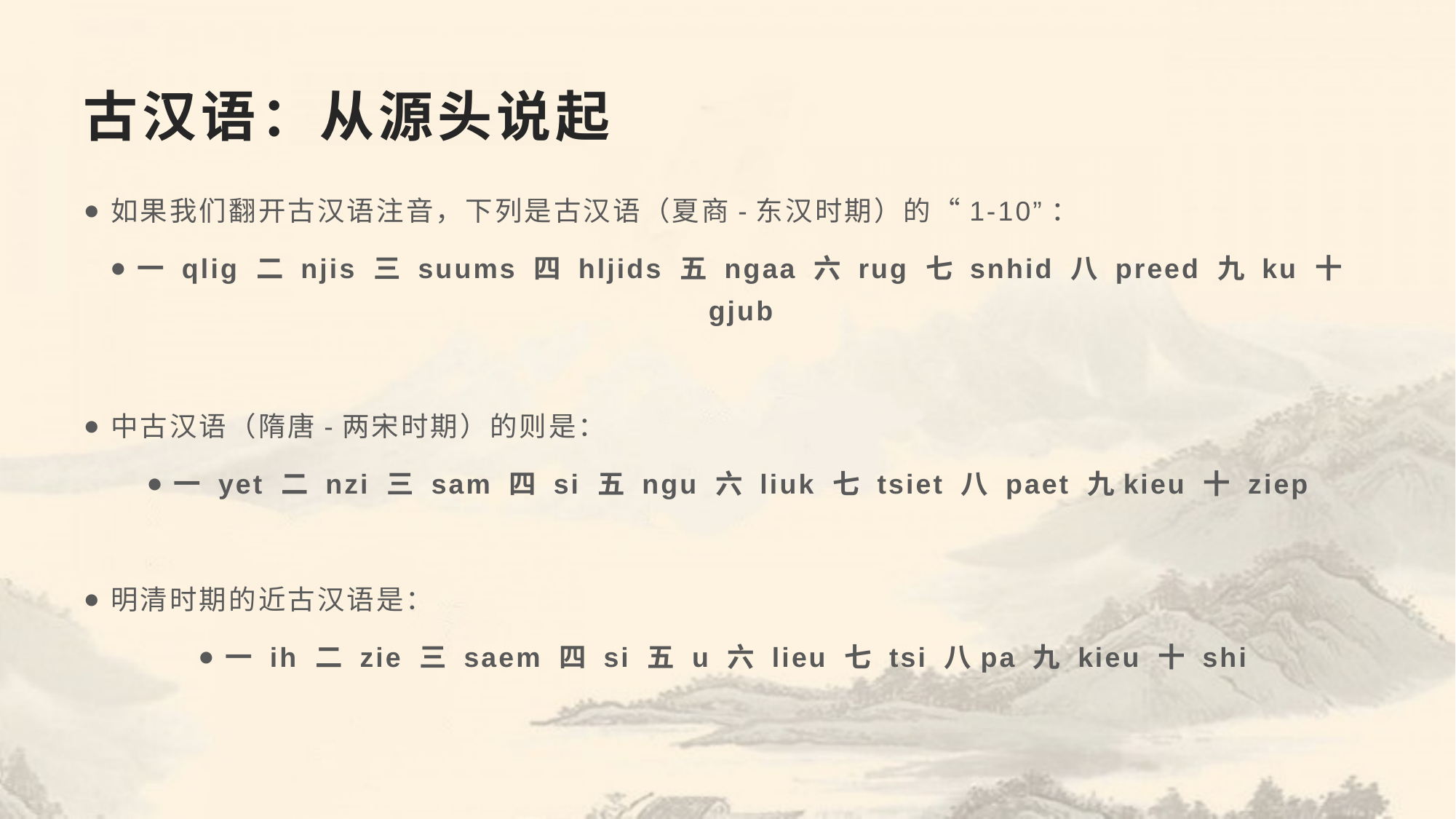

# 古汉语：从源头说起
如果我们翻开古汉语注音，下列是古汉语（夏商-东汉时期）的“1-10”：
一 qlig 二 njis 三 suums 四 hljids 五 ngaa 六 rug 七 snhid 八 preed 九 ku 十 gjub

中古汉语（隋唐-两宋时期）的则是：
一 yet 二 nzi 三 sam 四 si 五 ngu 六 liuk 七 tsiet 八 paet 九kieu 十 ziep

明清时期的近古汉语是：
一 ih 二 zie 三 saem 四 si 五 u 六 lieu 七 tsi 八pa 九 kieu 十 shi